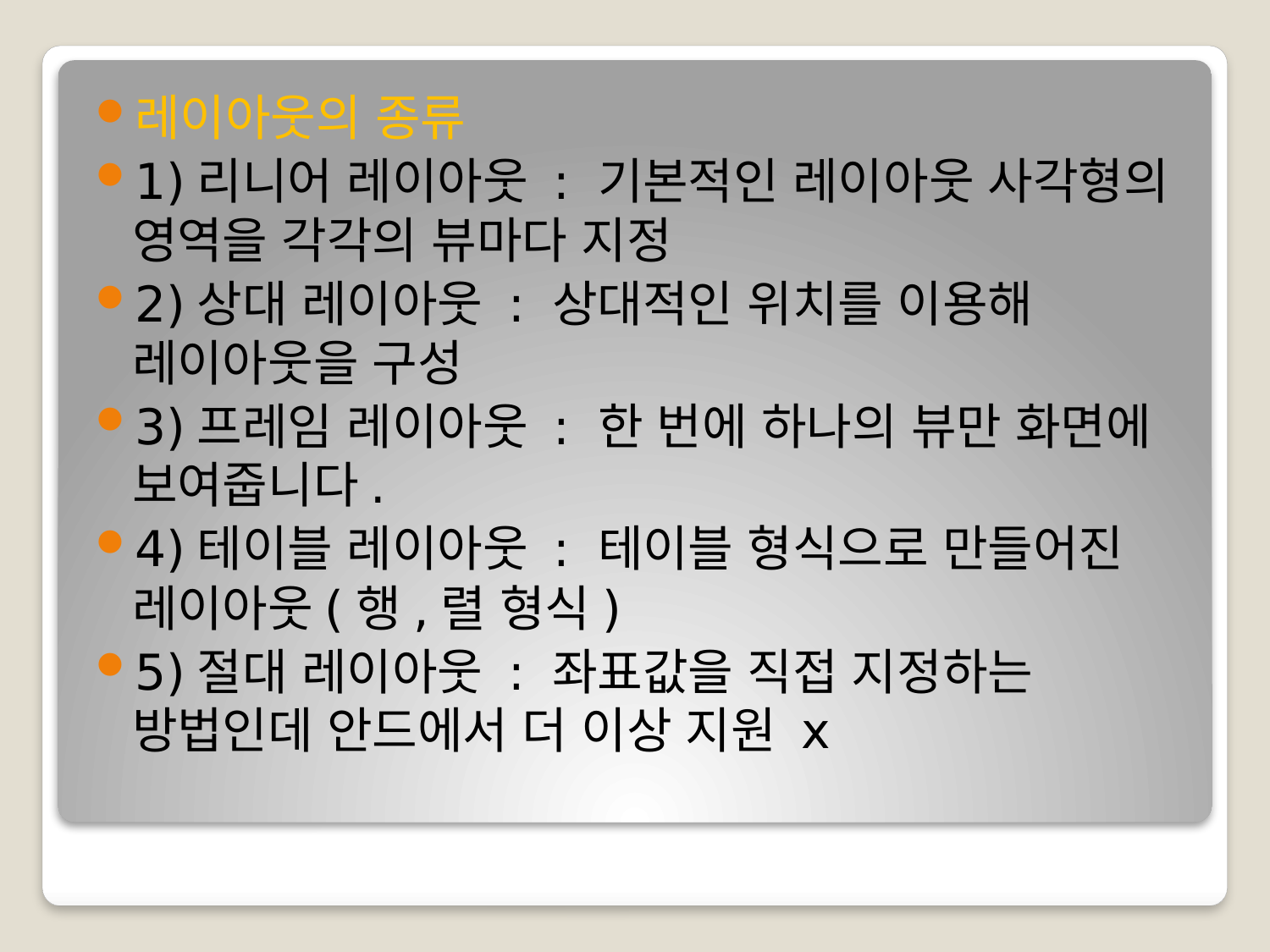

레이아웃의 종류
1)리니어 레이아웃 : 기본적인 레이아웃 사각형의 영역을 각각의 뷰마다 지정
2)상대 레이아웃 : 상대적인 위치를 이용해 레이아웃을 구성
3)프레임 레이아웃 : 한 번에 하나의 뷰만 화면에 보여줍니다.
4)테이블 레이아웃 : 테이블 형식으로 만들어진 레이아웃(행,렬 형식)
5)절대 레이아웃 : 좌표값을 직접 지정하는 방법인데 안드에서 더 이상 지원 x